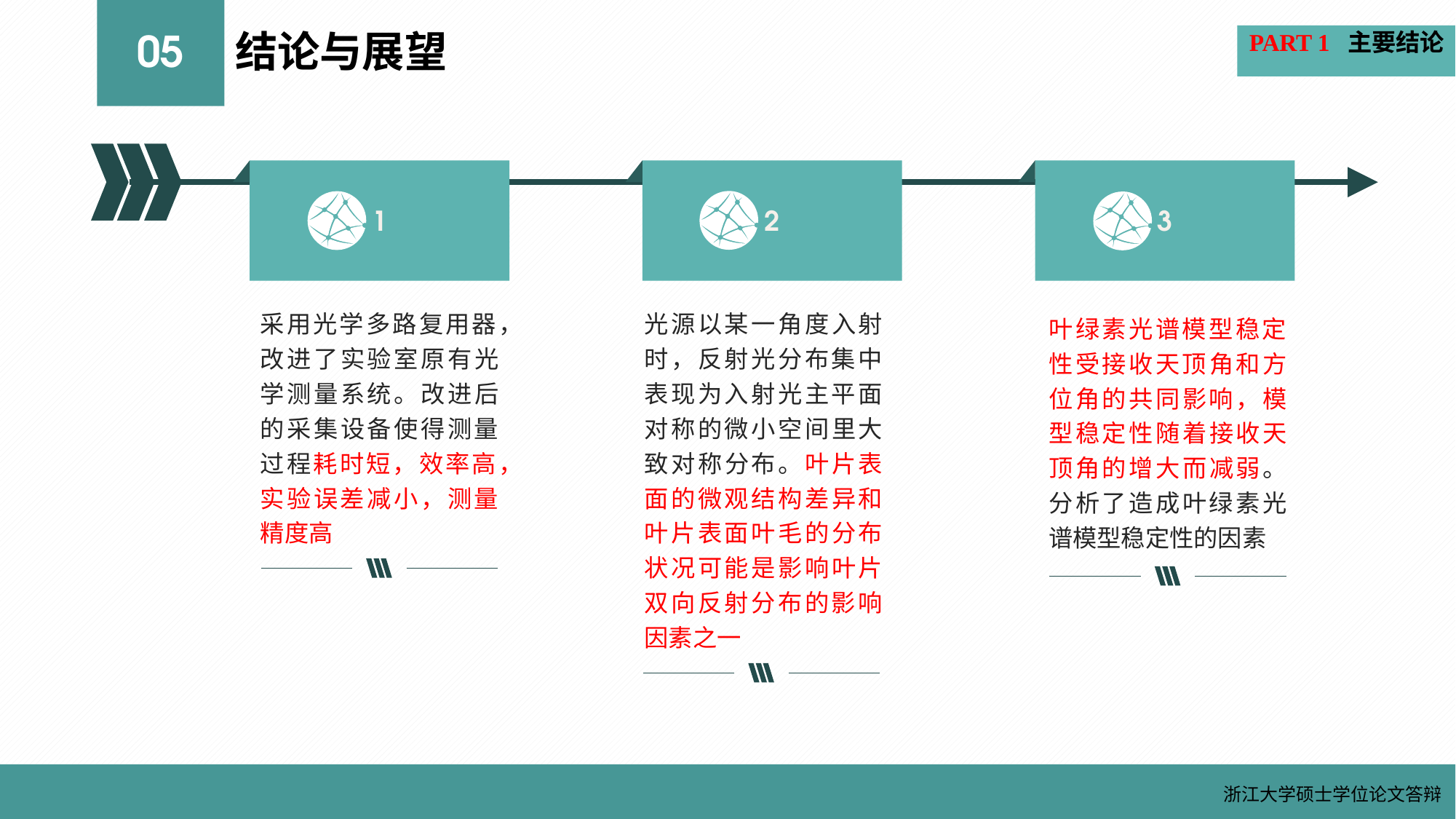

PART 1  主要结论
05
结论与展望

2

3
1

采用光学多路复用器，改进了实验室原有光学测量系统。改进后的采集设备使得测量过程耗时短，效率高，实验误差减小，测量精度高
光源以某一角度入射时，反射光分布集中表现为入射光主平面对称的微小空间里大致对称分布。叶片表面的微观结构差异和叶片表面叶毛的分布状况可能是影响叶片双向反射分布的影响因素之一

叶绿素光谱模型稳定性受接收天顶角和方位角的共同影响，模型稳定性随着接收天顶角的增大而减弱。分析了造成叶绿素光谱模型稳定性的因素